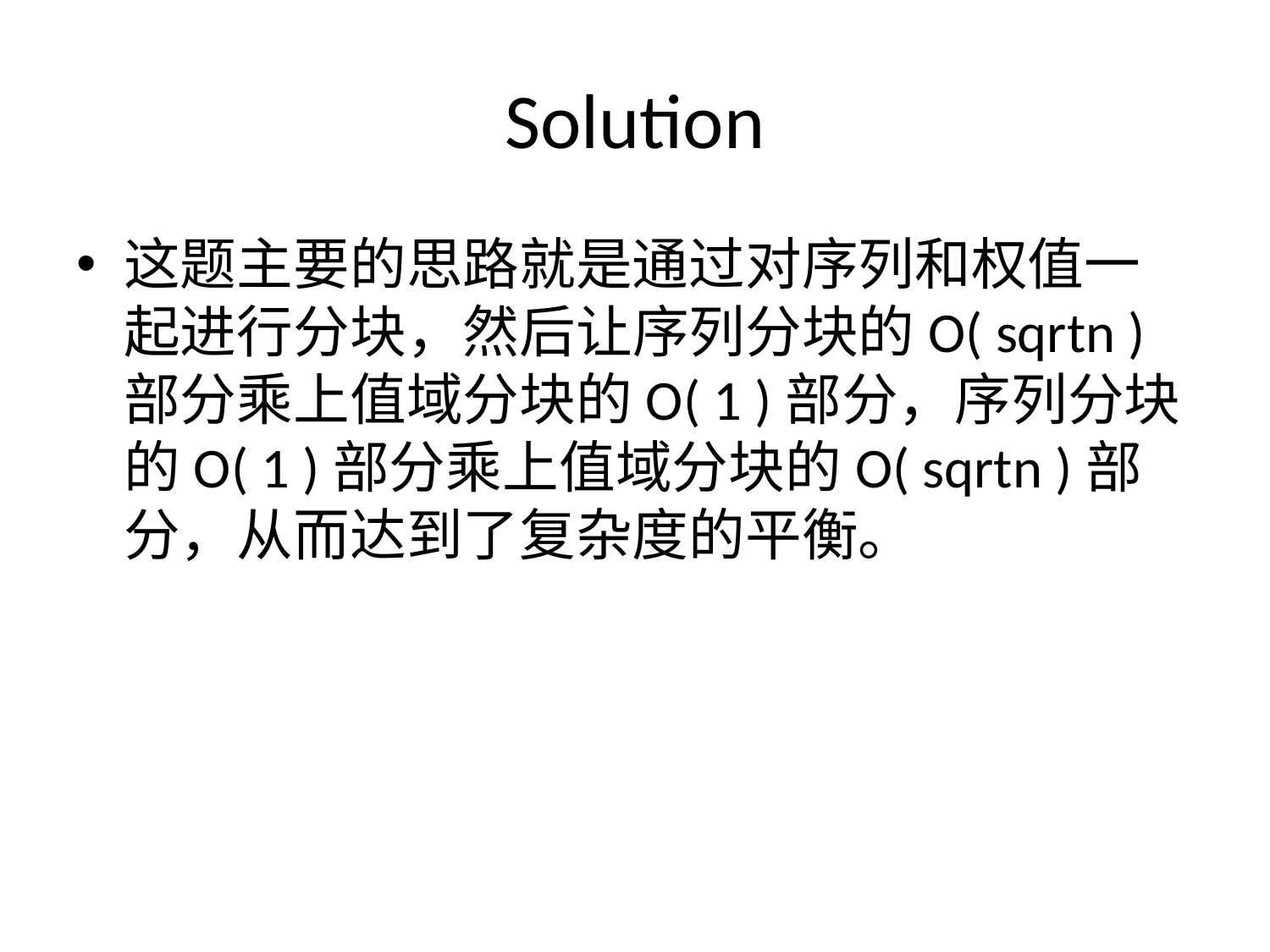

# Solution
这题主要的思路就是通过对序列和权值一起进行分块，然后让序列分块的O( sqrtn )部分乘上值域分块的O( 1 )部分，序列分块的O( 1 )部分乘上值域分块的O( sqrtn )部分，从而达到了复杂度的平衡。